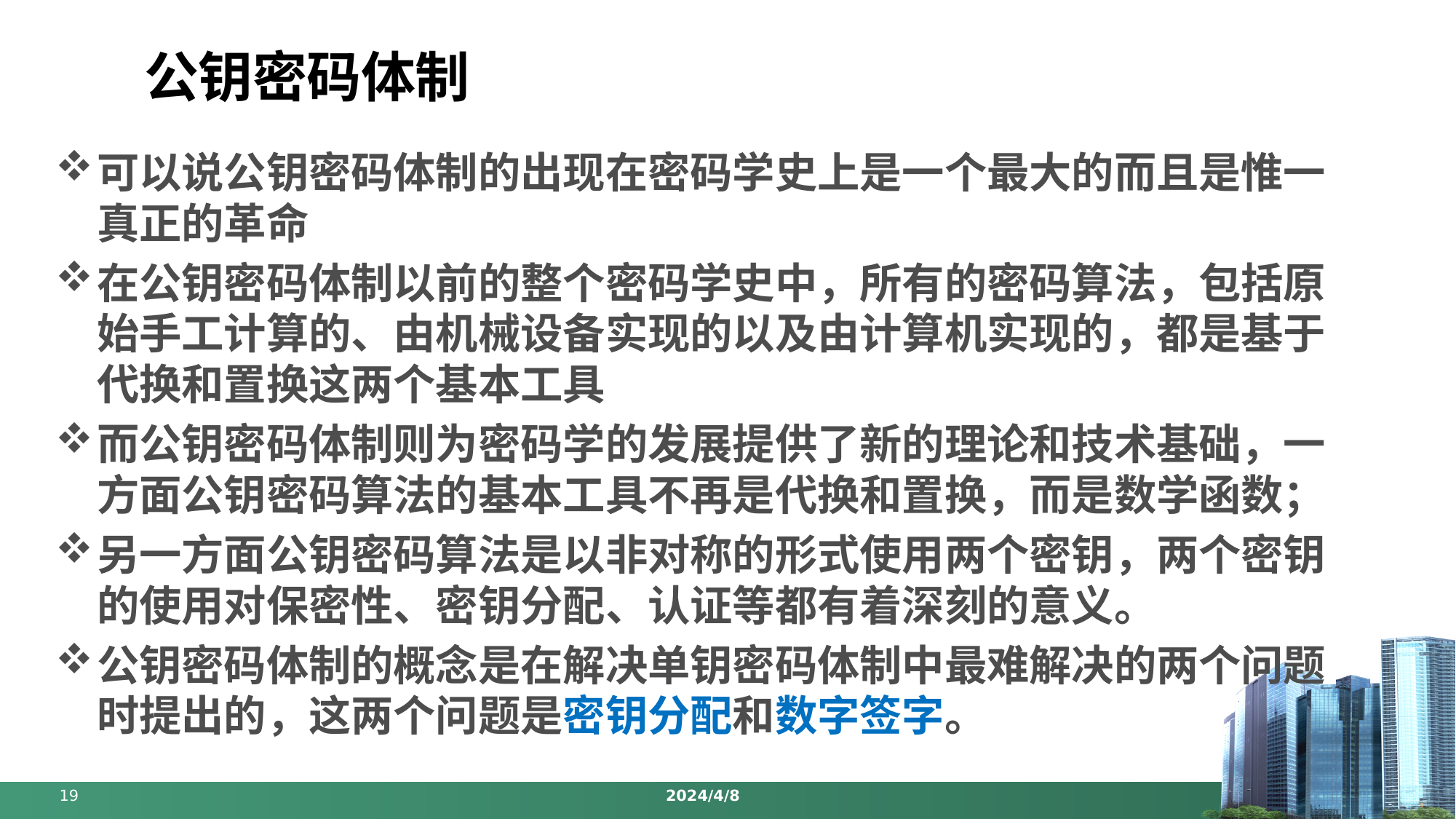

# 公钥密码体制
可以说公钥密码体制的出现在密码学史上是一个最大的而且是惟一真正的革命
在公钥密码体制以前的整个密码学史中，所有的密码算法，包括原始手工计算的、由机械设备实现的以及由计算机实现的，都是基于代换和置换这两个基本工具
而公钥密码体制则为密码学的发展提供了新的理论和技术基础，一方面公钥密码算法的基本工具不再是代换和置换，而是数学函数；
另一方面公钥密码算法是以非对称的形式使用两个密钥，两个密钥的使用对保密性、密钥分配、认证等都有着深刻的意义。
公钥密码体制的概念是在解决单钥密码体制中最难解决的两个问题时提出的，这两个问题是密钥分配和数字签字。
19
2024/4/8